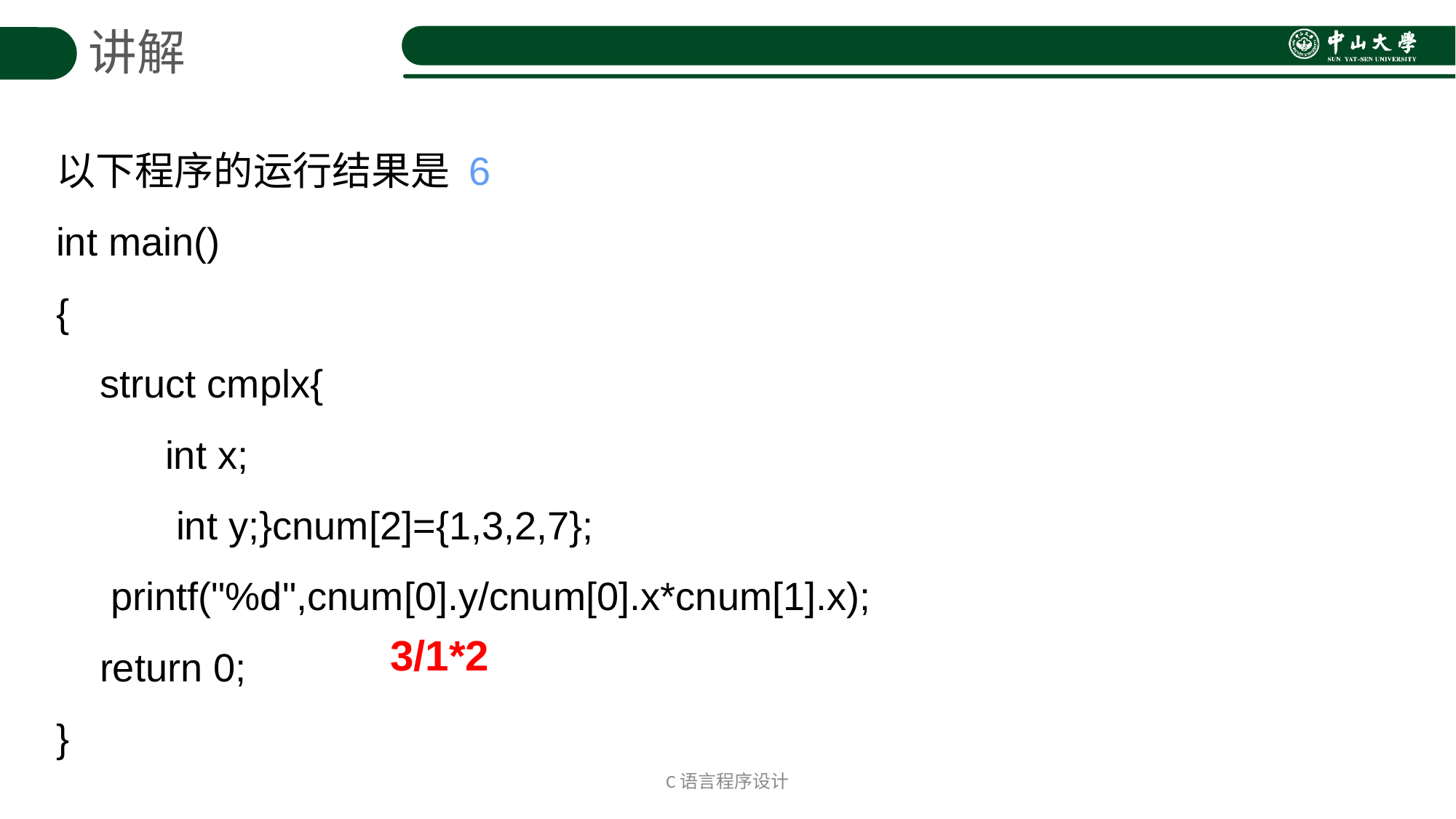

讲解
以下程序的运行结果是 6
int main()
{
    struct cmplx{
          int x;
      int y;}cnum[2]={1,3,2,7}; printf("%d",cnum[0].y/cnum[0].x*cnum[1].x);
    return 0;
}
3/1*2

C语言程序设计
28